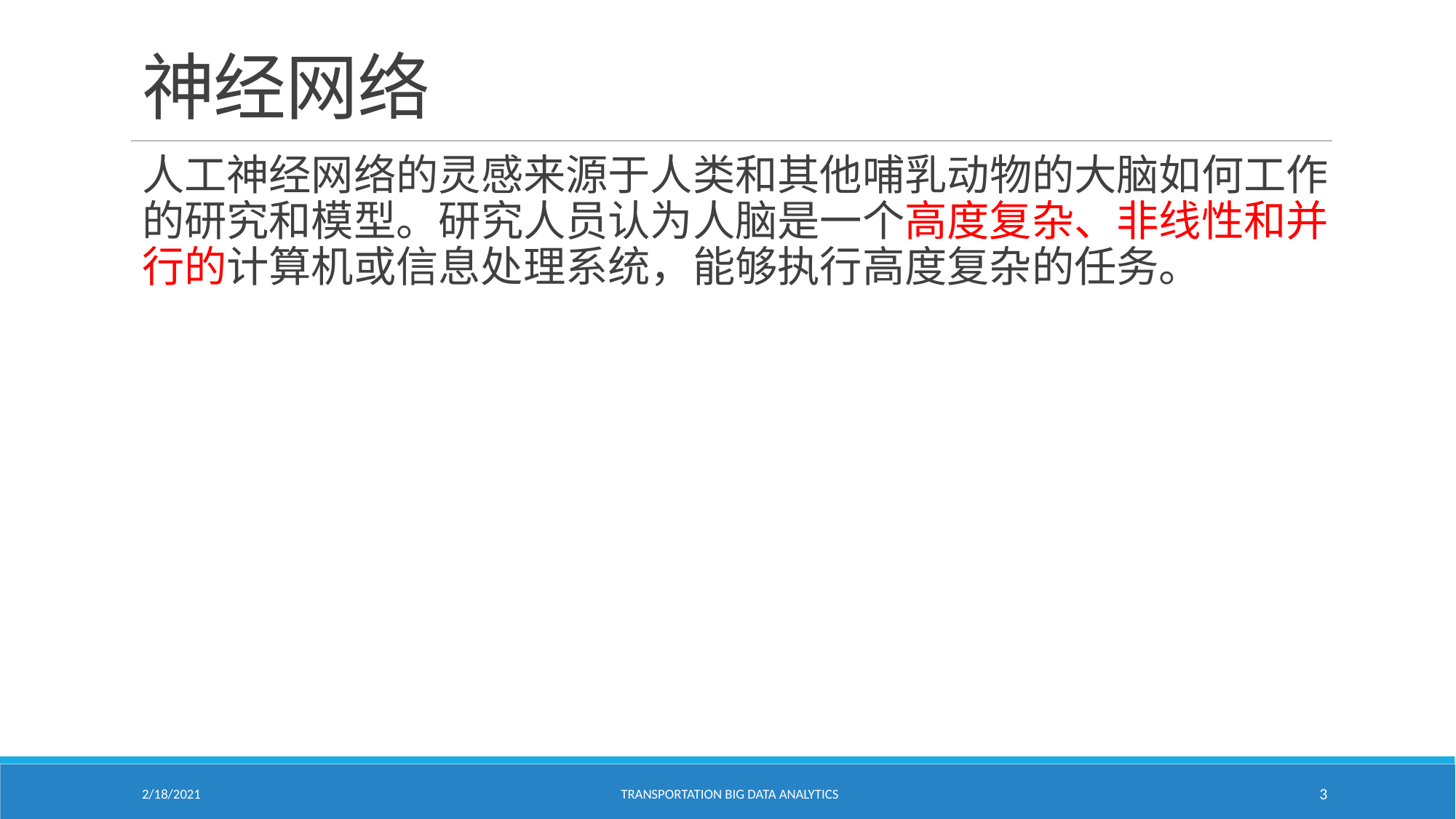

# 神经网络
人工神经网络的灵感来源于人类和其他哺乳动物的大脑如何工作的研究和模型。研究人员认为人脑是一个高度复杂、非线性和并行的计算机或信息处理系统，能够执行高度复杂的任务。
2/18/2021
Transportation Big Data Analytics
3